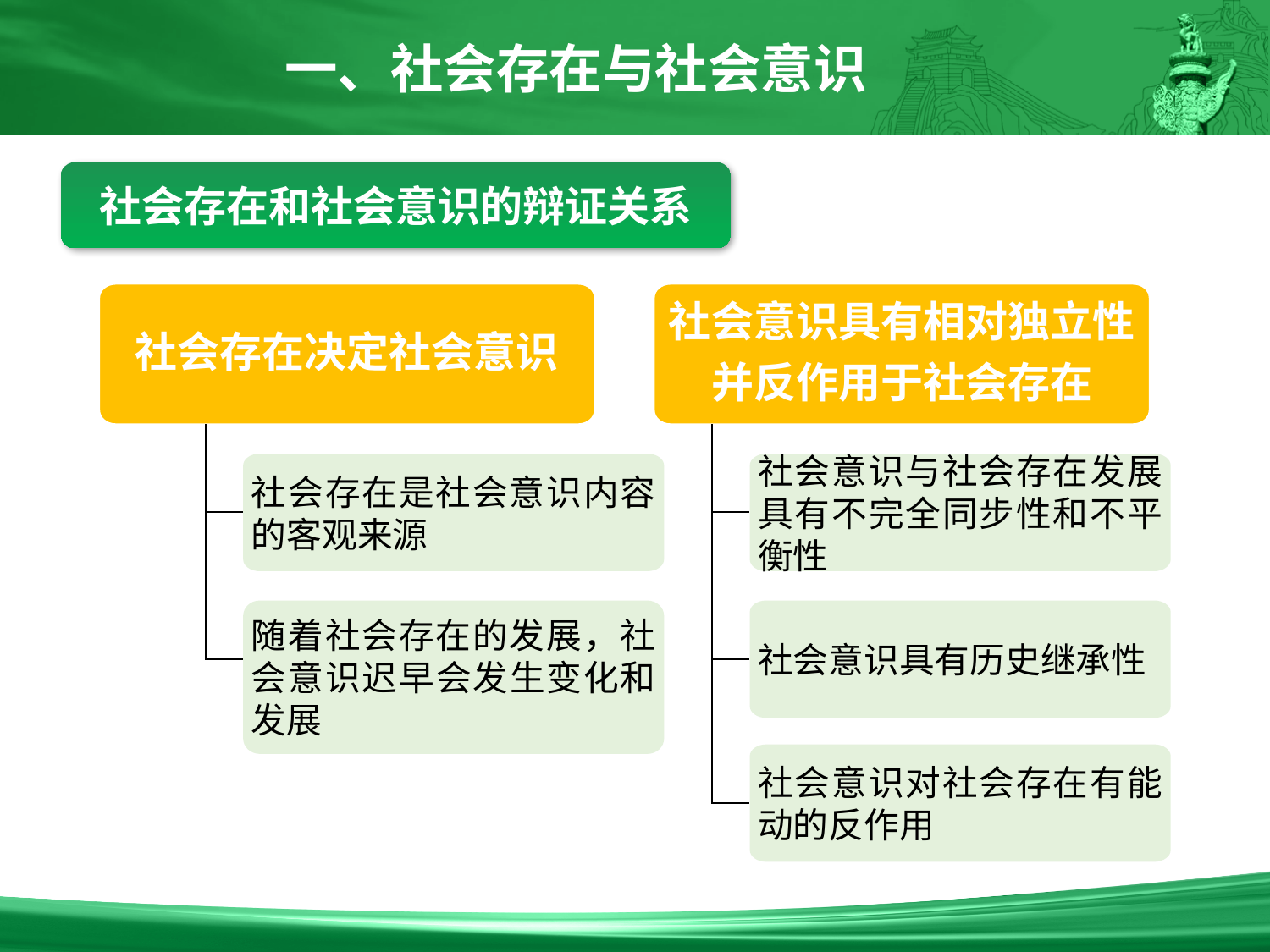

一、社会存在与社会意识
社会存在和社会意识的辩证关系
社会存在决定社会意识
社会意识具有相对独立性
并反作用于社会存在

社会存在是社会意识内容的客观来源
社会意识与社会存在发展具有不完全同步性和不平衡性
随着社会存在的发展，社会意识迟早会发生变化和发展
社会意识具有历史继承性
社会意识对社会存在有能动的反作用